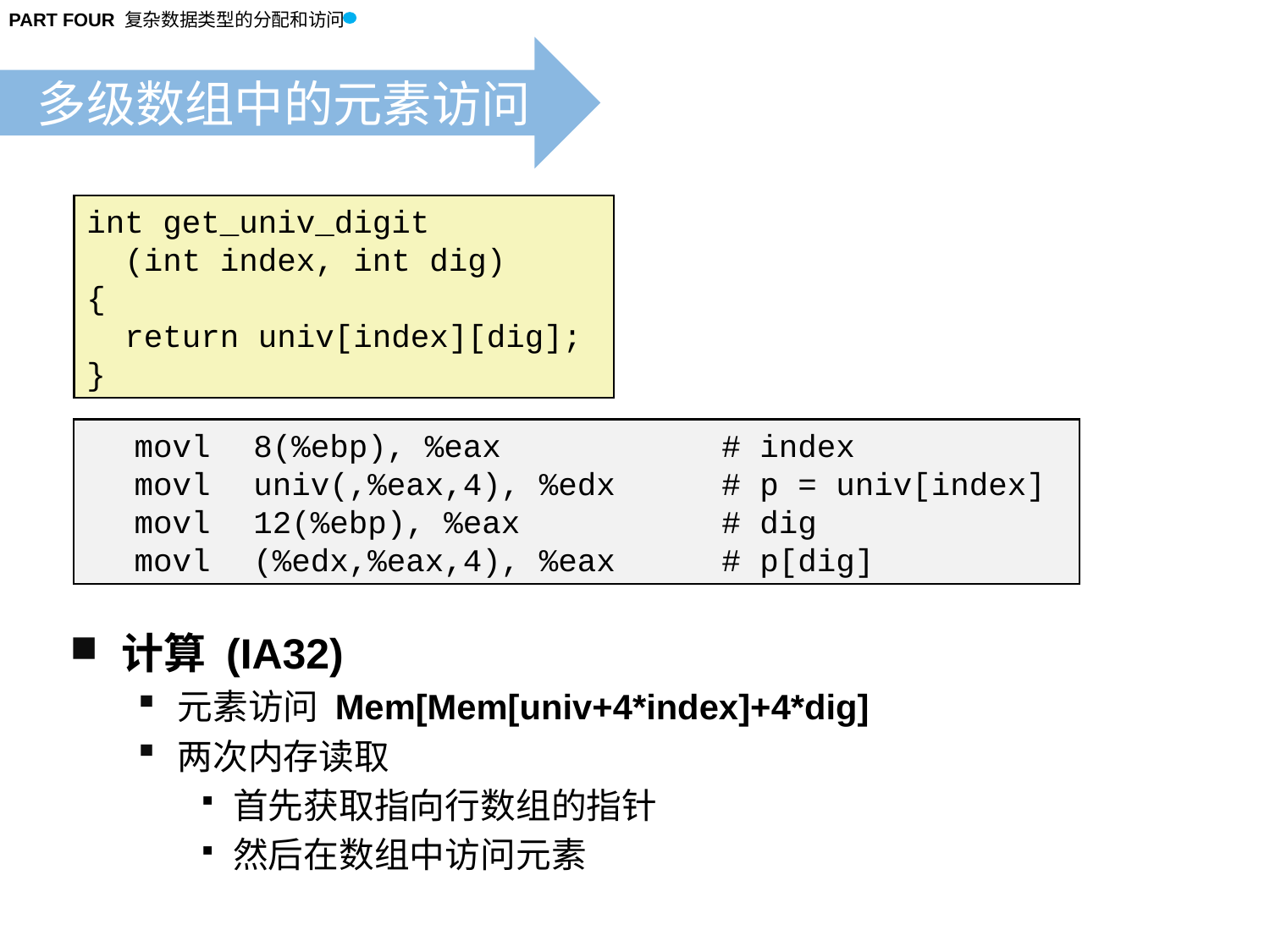

PART FOUR 复杂数据类型的分配和访问

多级数组中的元素访问
int get_univ_digit
  (int index, int dig)
{
  return univ[index][dig];
}
	movl	8(%ebp), %eax		# index
	movl	univ(,%eax,4), %edx	# p = univ[index]
	movl	12(%ebp), %eax		# dig
	movl	(%edx,%eax,4), %eax	# p[dig]
计算 (IA32)
元素访问 Mem[Mem[univ+4*index]+4*dig]
两次内存读取
首先获取指向行数组的指针
然后在数组中访问元素